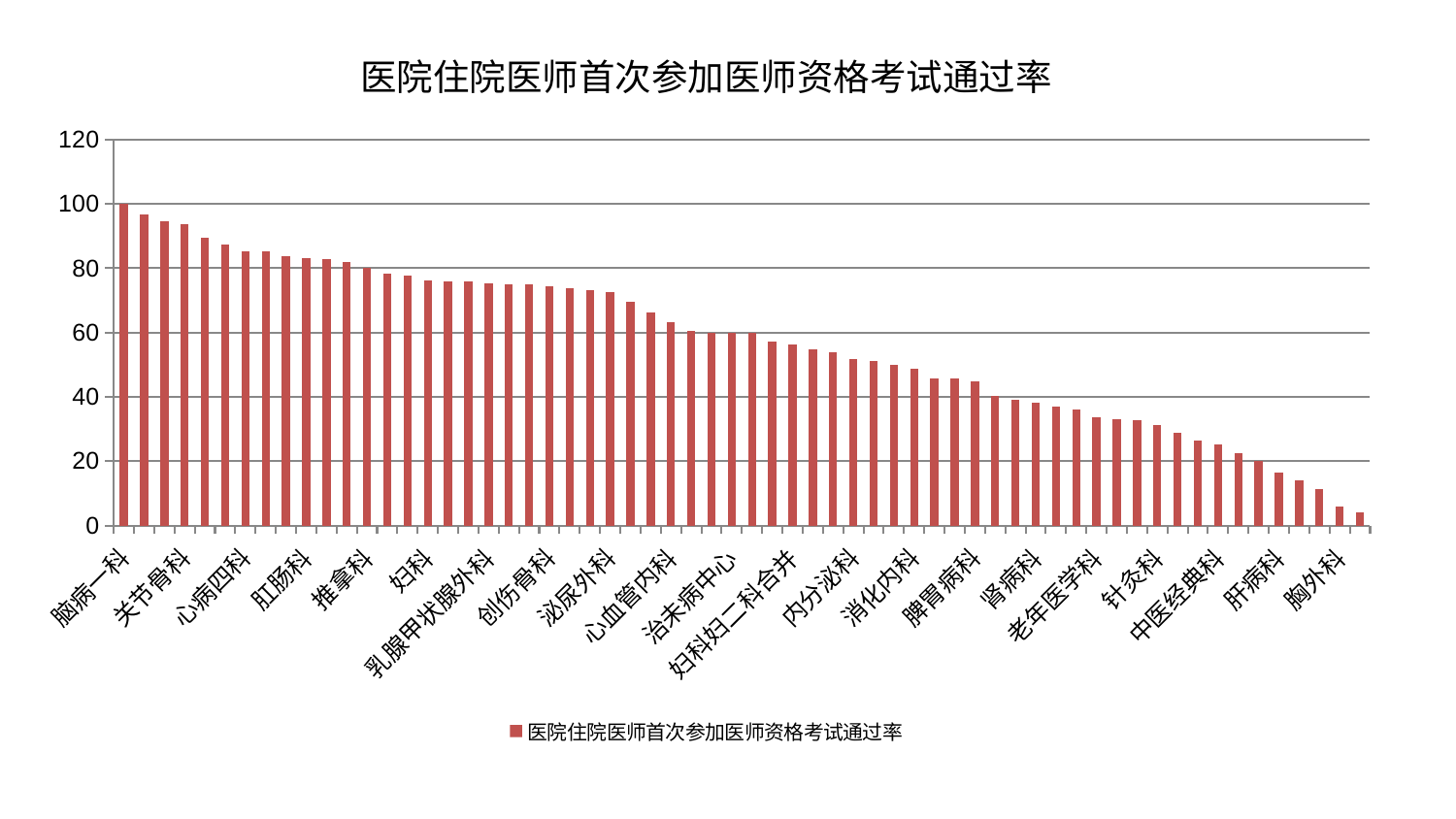

### Chart: 医院住院医师首次参加医师资格考试通过率

| Category | 医院住院医师首次参加医师资格考试通过率 |
|---|---|
| 脑病一科 | 100.0 |
| 男科 | 96.66293366564422 |
| 美容皮肤科 | 94.71296620987688 |
| 关节骨科 | 93.7722489741534 |
| 东区肾病科 | 89.40959395662772 |
| 周围血管科 | 87.30472403396145 |
| 心病四科 | 85.37691654514853 |
| 普通外科 | 85.30119908557491 |
| 重症医学科 | 83.80419854257599 |
| 肛肠科 | 83.0422942628692 |
| 眼科 | 82.99481078883018 |
| 脾胃科消化科合并 | 81.84857165543183 |
| 推拿科 | 79.99429155508949 |
| 神经内科 | 78.39920458462113 |
| 中医外治中心 | 77.74938060774566 |
| 妇科 | 76.1313567969713 |
| 耳鼻喉科 | 75.90584120000331 |
| 口腔科 | 75.87348215708437 |
| 乳腺甲状腺外科 | 75.39751117052062 |
| 心病一科 | 74.99097559704633 |
| 肾脏内科 | 74.90117633284235 |
| 创伤骨科 | 74.35567498221013 |
| 心病二科 | 73.66955844074839 |
| 运动损伤骨科 | 73.33669258048117 |
| 泌尿外科 | 72.56655762483048 |
| 脊柱骨科 | 69.50886298242378 |
| 小儿推拿科 | 66.32006411351665 |
| 心血管内科 | 63.336746487640475 |
| 妇二科 | 60.58253007726539 |
| 血液科 | 59.96339344877871 |
| 治未病中心 | 59.954877627171065 |
| 综合内科 | 59.87953706445232 |
| 呼吸内科 | 57.25975572677579 |
| 妇科妇二科合并 | 56.2045400881184 |
| 神经外科 | 54.8280398691936 |
| 肿瘤内科 | 53.99781958722015 |
| 内分泌科 | 51.70680363035721 |
| 儿科 | 51.14618836862762 |
| 皮肤科 | 50.09959400323731 |
| 消化内科 | 48.60347049748354 |
| 脑病三科 | 45.87425549754955 |
| 产科 | 45.58414547946231 |
| 脾胃病科 | 44.77521446835076 |
| 东区重症医学科 | 40.3549660660436 |
| 小儿骨科 | 39.018828680183596 |
| 肾病科 | 38.1163494558118 |
| 骨科 | 37.101366448415334 |
| 西区重症医学科 | 36.08996306871883 |
| 老年医学科 | 33.67653328078667 |
| 显微骨科 | 33.05314466578107 |
| 康复科 | 32.84417260979638 |
| 针灸科 | 31.146692525162404 |
| 身心医学科 | 28.93535417113895 |
| 医院 | 26.35987484954589 |
| 中医经典科 | 25.07285203017315 |
| 心病三科 | 22.476618193431566 |
| 风湿病科 | 20.079328534048607 |
| 肝病科 | 16.535638806648794 |
| 脑病二科 | 13.976798432276361 |
| 肝胆外科 | 11.183237168673157 |
| 胸外科 | 5.801553721065144 |
| 微创骨科 | 4.207348167609148 |
249